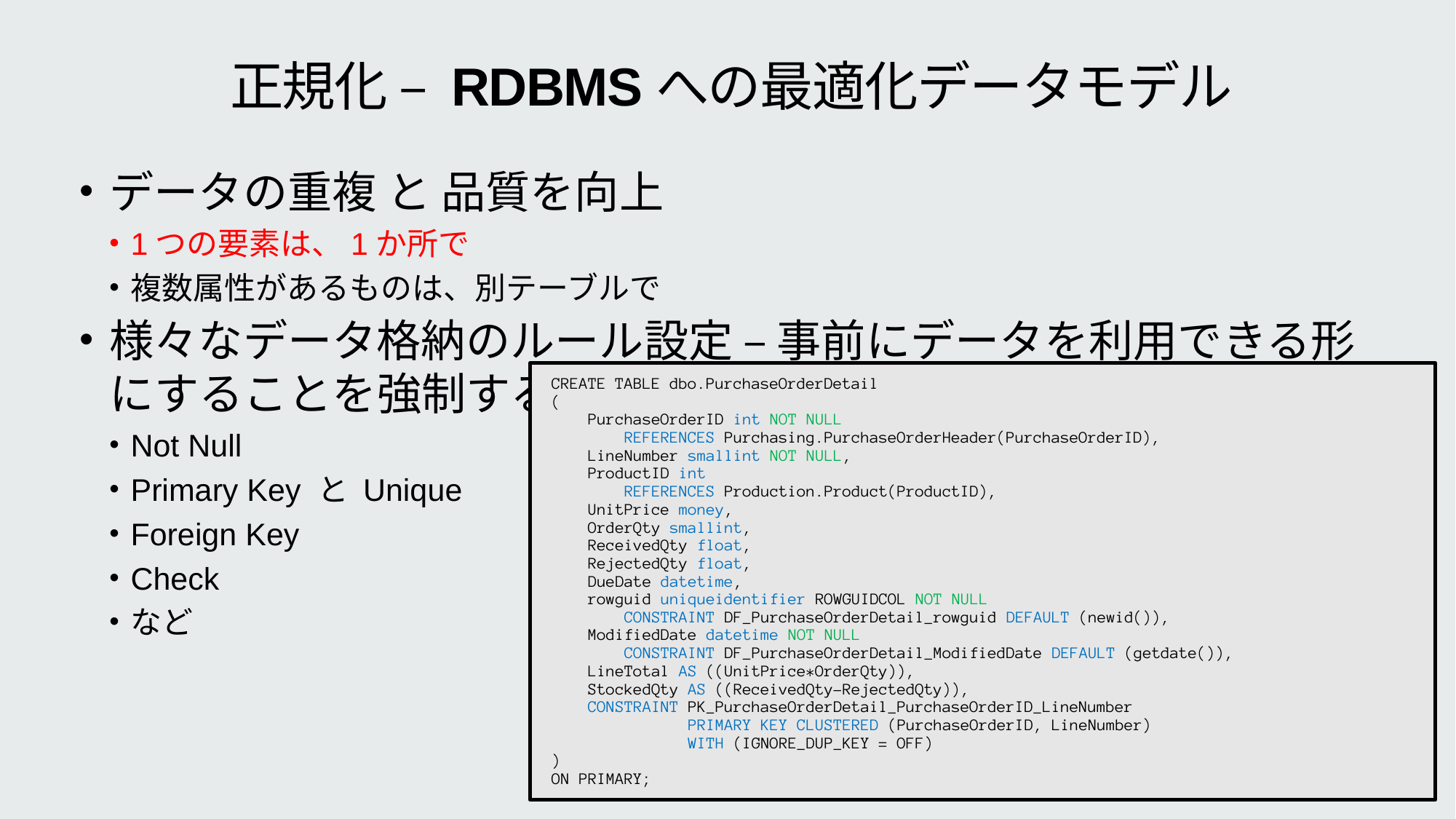

# 正規化 – RDBMSへの最適化データモデル
データの重複 と 品質を向上
1つの要素は、1か所で
複数属性があるものは、別テーブルで
様々なデータ格納のルール設定 – 事前にデータを利用できる形にすることを強制する
Not Null
Primary Key と Unique
Foreign Key
Check
など

CREATE TABLE dbo.PurchaseOrderDetail
(
    PurchaseOrderID int NOT NULL
        REFERENCES Purchasing.PurchaseOrderHeader(PurchaseOrderID),
    LineNumber smallint NOT NULL,
    ProductID int
        REFERENCES Production.Product(ProductID),
    UnitPrice money,
    OrderQty smallint,
    ReceivedQty float,
    RejectedQty float,
    DueDate datetime,
    rowguid uniqueidentifier ROWGUIDCOL NOT NULL
        CONSTRAINT DF_PurchaseOrderDetail_rowguid DEFAULT (newid()),
    ModifiedDate datetime NOT NULL
        CONSTRAINT DF_PurchaseOrderDetail_ModifiedDate DEFAULT (getdate()),
    LineTotal AS ((UnitPrice*OrderQty)),
    StockedQty AS ((ReceivedQty-RejectedQty)),
    CONSTRAINT PK_PurchaseOrderDetail_PurchaseOrderID_LineNumber
               PRIMARY KEY CLUSTERED (PurchaseOrderID, LineNumber)
               WITH (IGNORE_DUP_KEY = OFF)
)
ON PRIMARY;